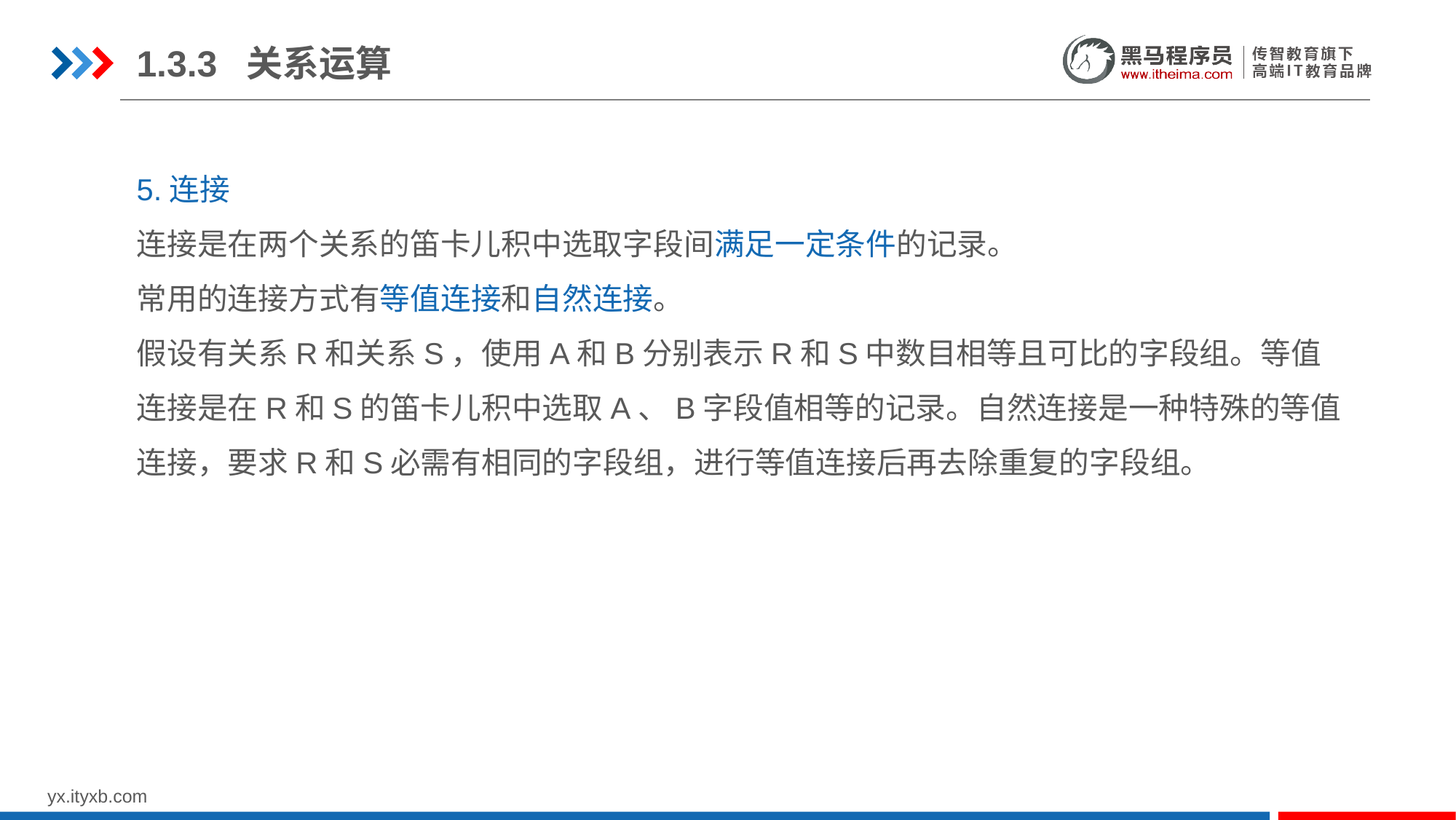

1.3.3  关系运算
5.连接
连接是在两个关系的笛卡儿积中选取字段间满足一定条件的记录。
常用的连接方式有等值连接和自然连接。
假设有关系R和关系S，使用A和B分别表示R和S中数目相等且可比的字段组。等值连接是在R和S的笛卡儿积中选取A、B字段值相等的记录。自然连接是一种特殊的等值连接，要求R和S必需有相同的字段组，进行等值连接后再去除重复的字段组。